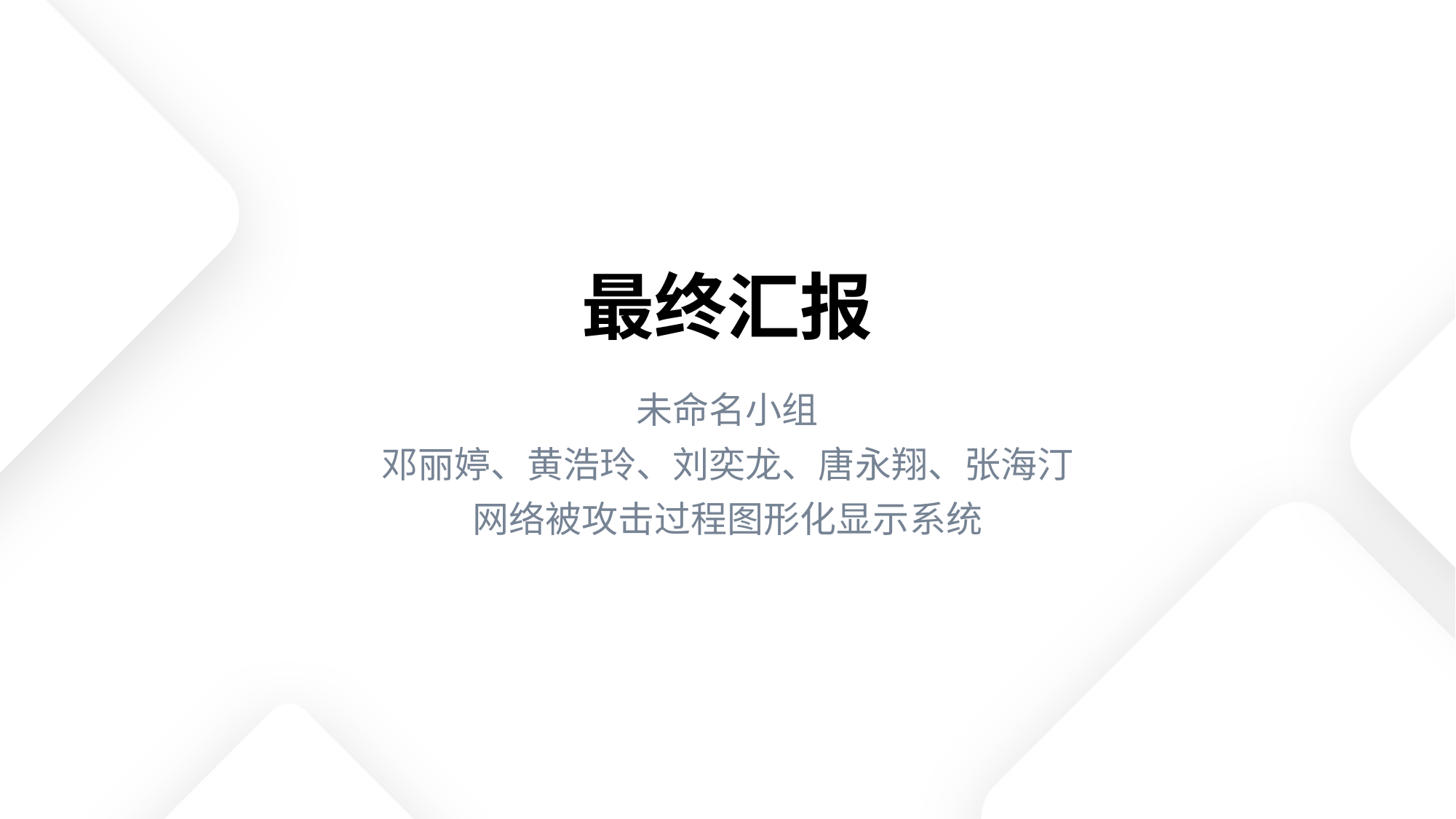

# 最终汇报
未命名小组
邓丽婷、黄浩玲、刘奕龙、唐永翔、张海汀
网络被攻击过程图形化显示系统